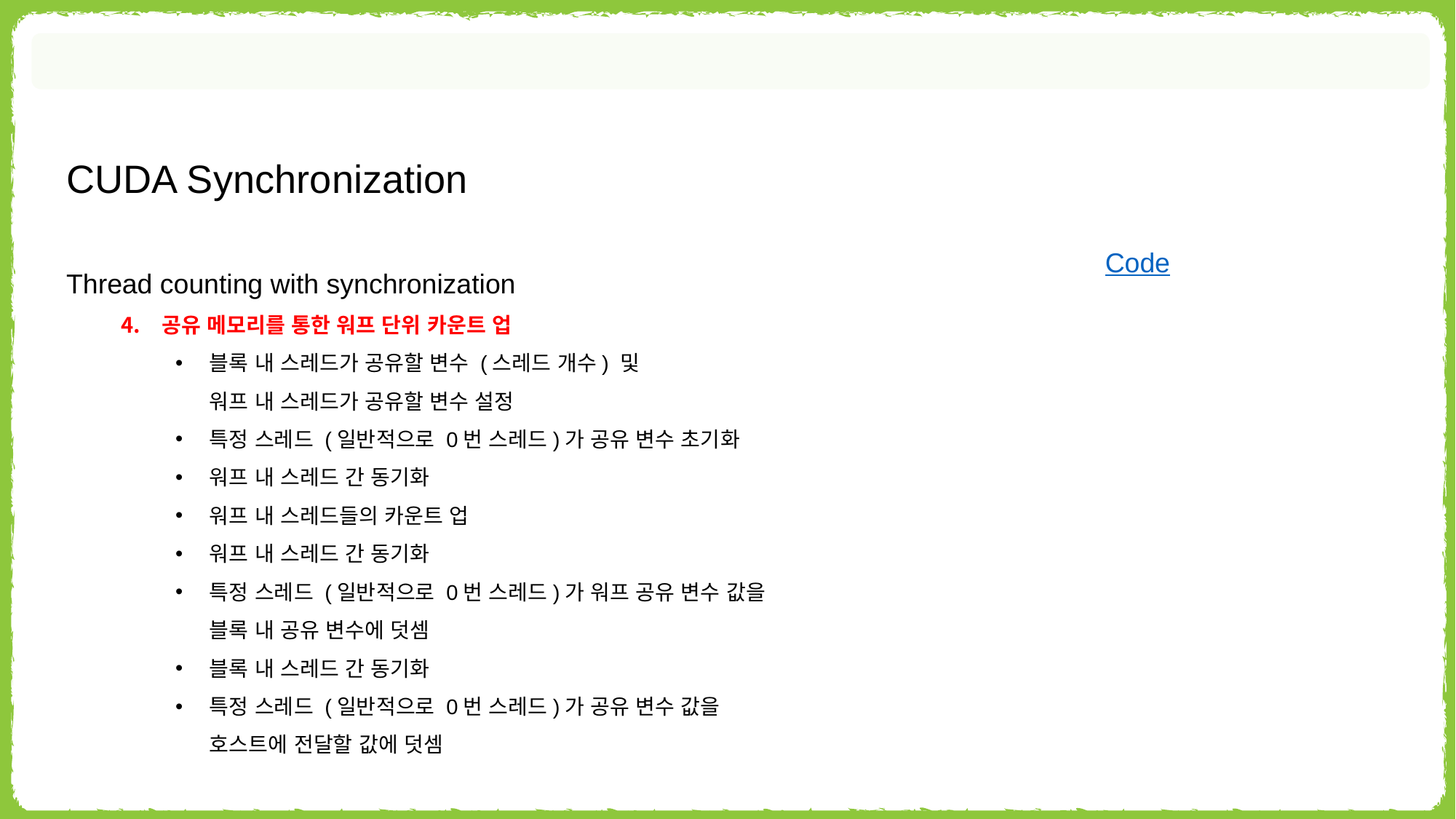

CUDA Synchronization
Code
Thread counting with synchronization
공유 메모리를 통한 워프 단위 카운트 업
블록 내 스레드가 공유할 변수 (스레드 개수) 및
워프 내 스레드가 공유할 변수 설정
특정 스레드 (일반적으로 0번 스레드)가 공유 변수 초기화
워프 내 스레드 간 동기화
워프 내 스레드들의 카운트 업
워프 내 스레드 간 동기화
특정 스레드 (일반적으로 0번 스레드)가 워프 공유 변수 값을
블록 내 공유 변수에 덧셈
블록 내 스레드 간 동기화
특정 스레드 (일반적으로 0번 스레드)가 공유 변수 값을
호스트에 전달할 값에 덧셈